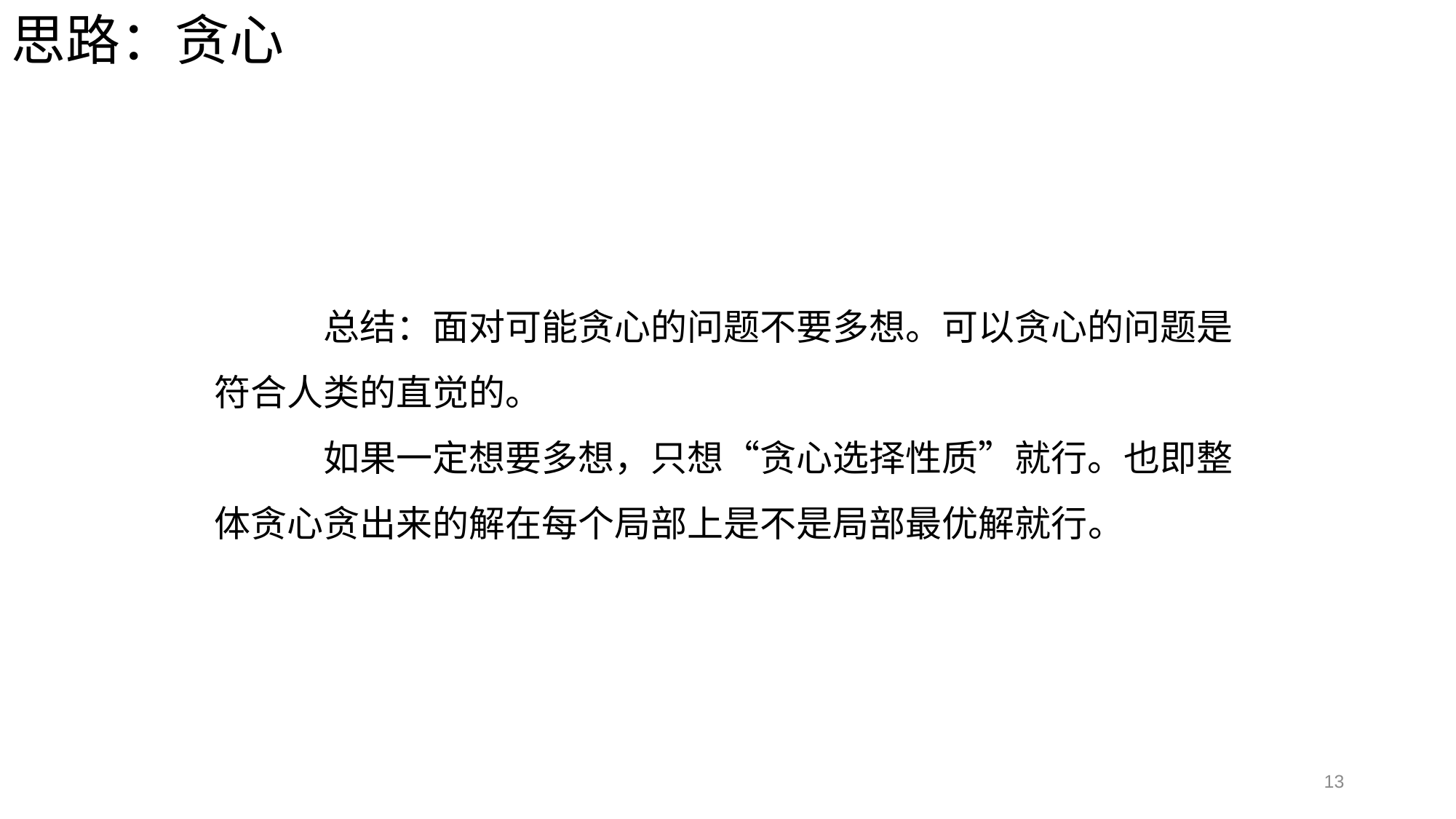

思路：贪心
	总结：面对可能贪心的问题不要多想。可以贪心的问题是符合人类的直觉的。
	如果一定想要多想，只想“贪心选择性质”就行。也即整体贪心贪出来的解在每个局部上是不是局部最优解就行。
13